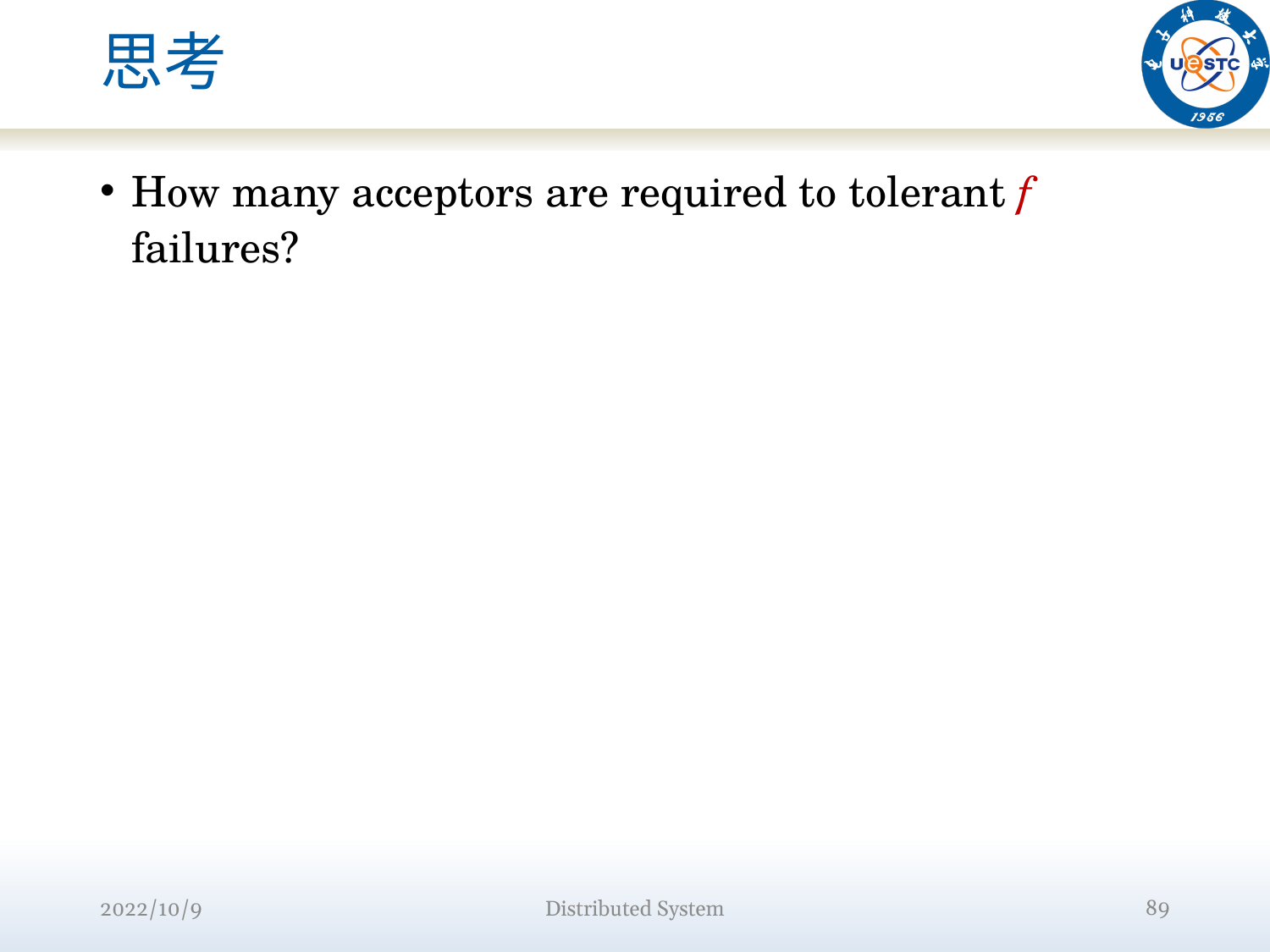

# 思考
How many acceptors are required to tolerant f failures?
2f+1

+1
2022/10/9
Distributed System
89